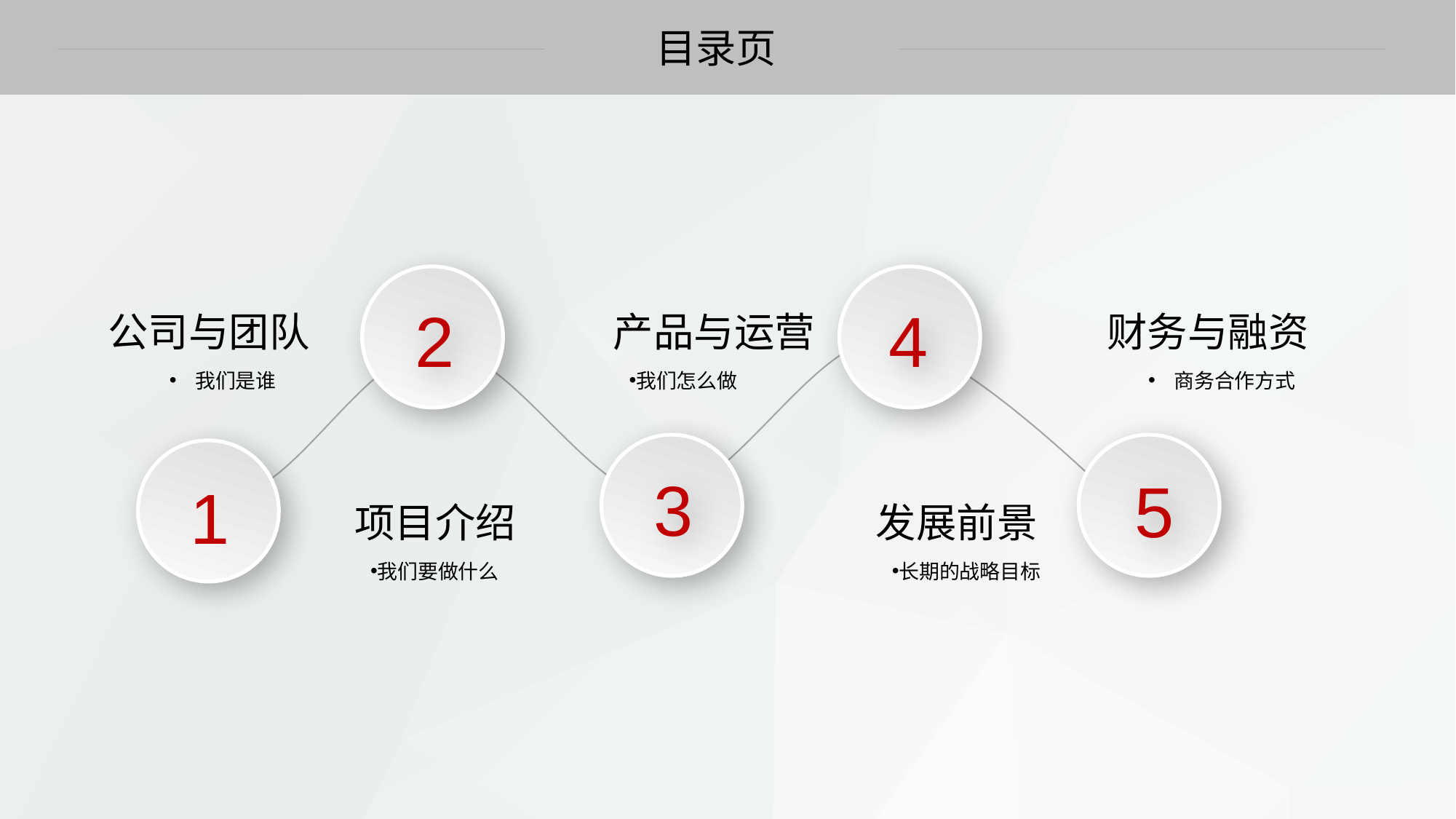

目录页

2

4
公司与团队
我们是谁
产品与运营
我们怎么做
财务与融资
商务合作方式

3

5

1
项目介绍
我们要做什么
发展前景
长期的战略目标
延时文字，不要可以删除